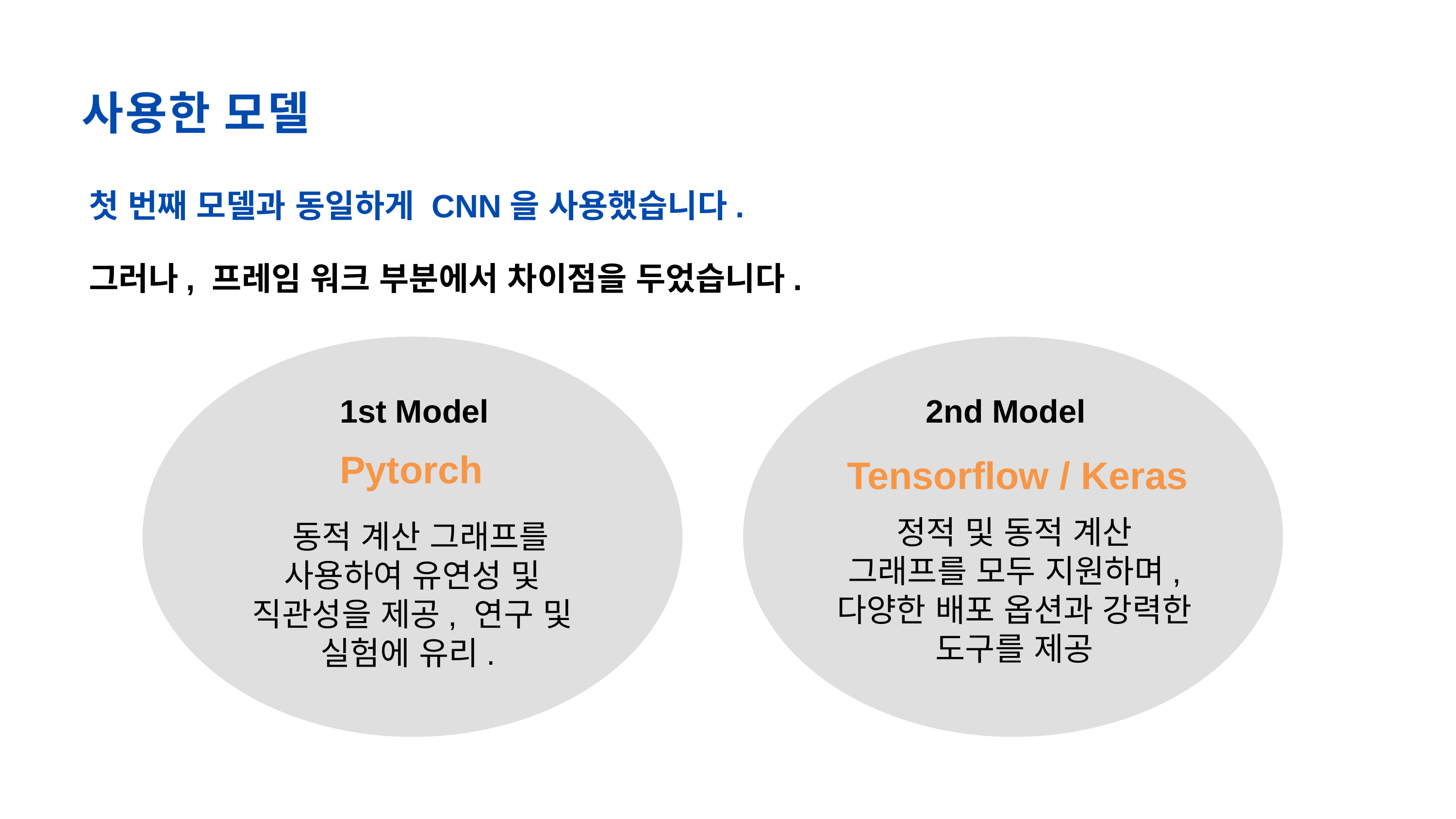

사용한 모델
첫 번째 모델과 동일하게 CNN을 사용했습니다.
그러나, 프레임 워크 부분에서 차이점을 두었습니다.

1st Model
2nd Model
Pytorch
Tensorflow / Keras
정적 및 동적 계산 그래프를 모두 지원하며, 다양한 배포 옵션과 강력한 도구를 제공
 동적 계산 그래프를 사용하여 유연성 및 직관성을 제공, 연구 및 실험에 유리.